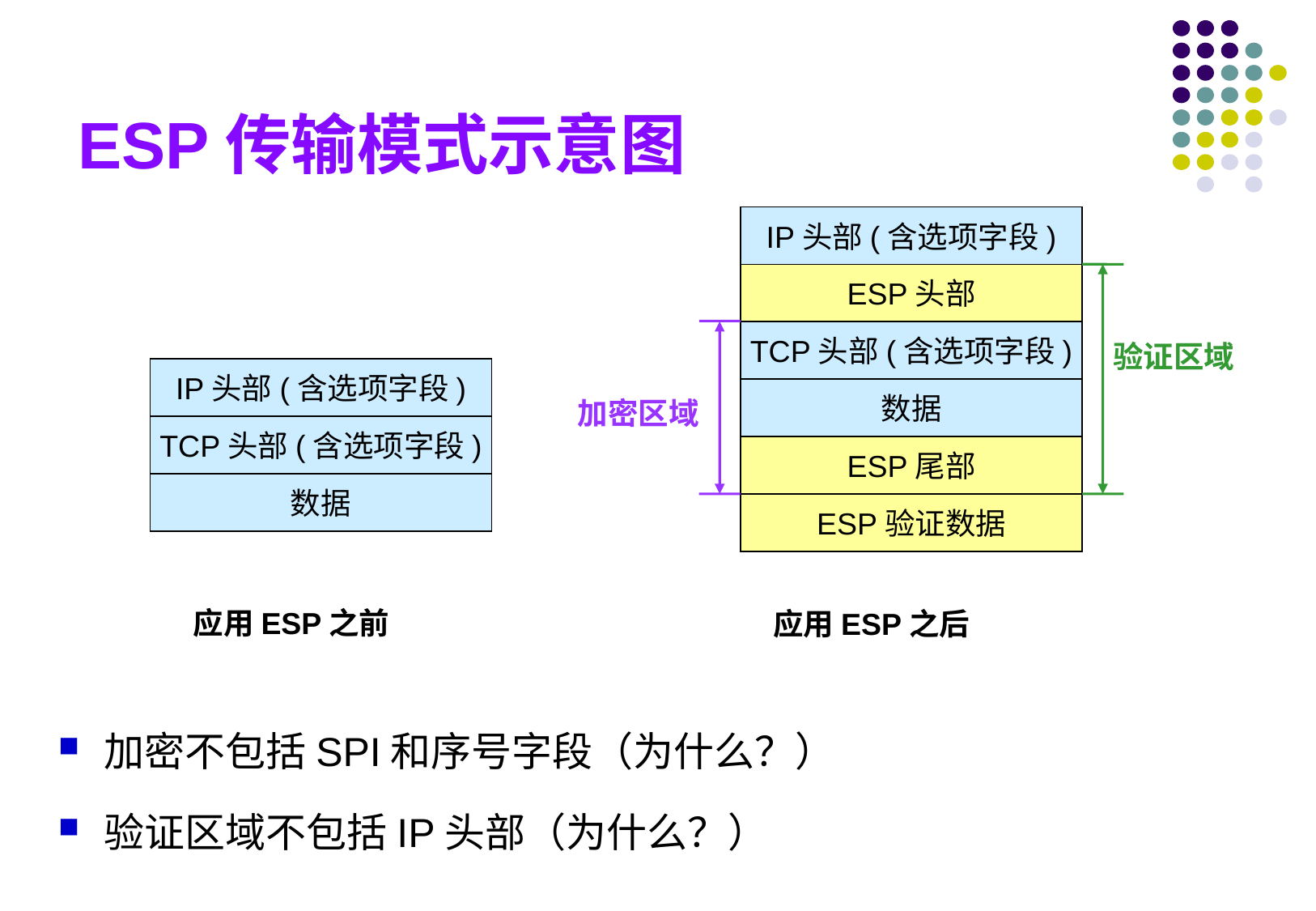

# ESP传输模式示意图
IP头部(含选项字段)
ESP头部

验证区域

加密区域

TCP头部(含选项字段)
IP头部(含选项字段)
数据
TCP头部(含选项字段)
ESP尾部
数据
ESP验证数据
应用ESP之前
应用ESP之后
加密不包括SPI和序号字段（为什么？）
验证区域不包括IP头部（为什么？）